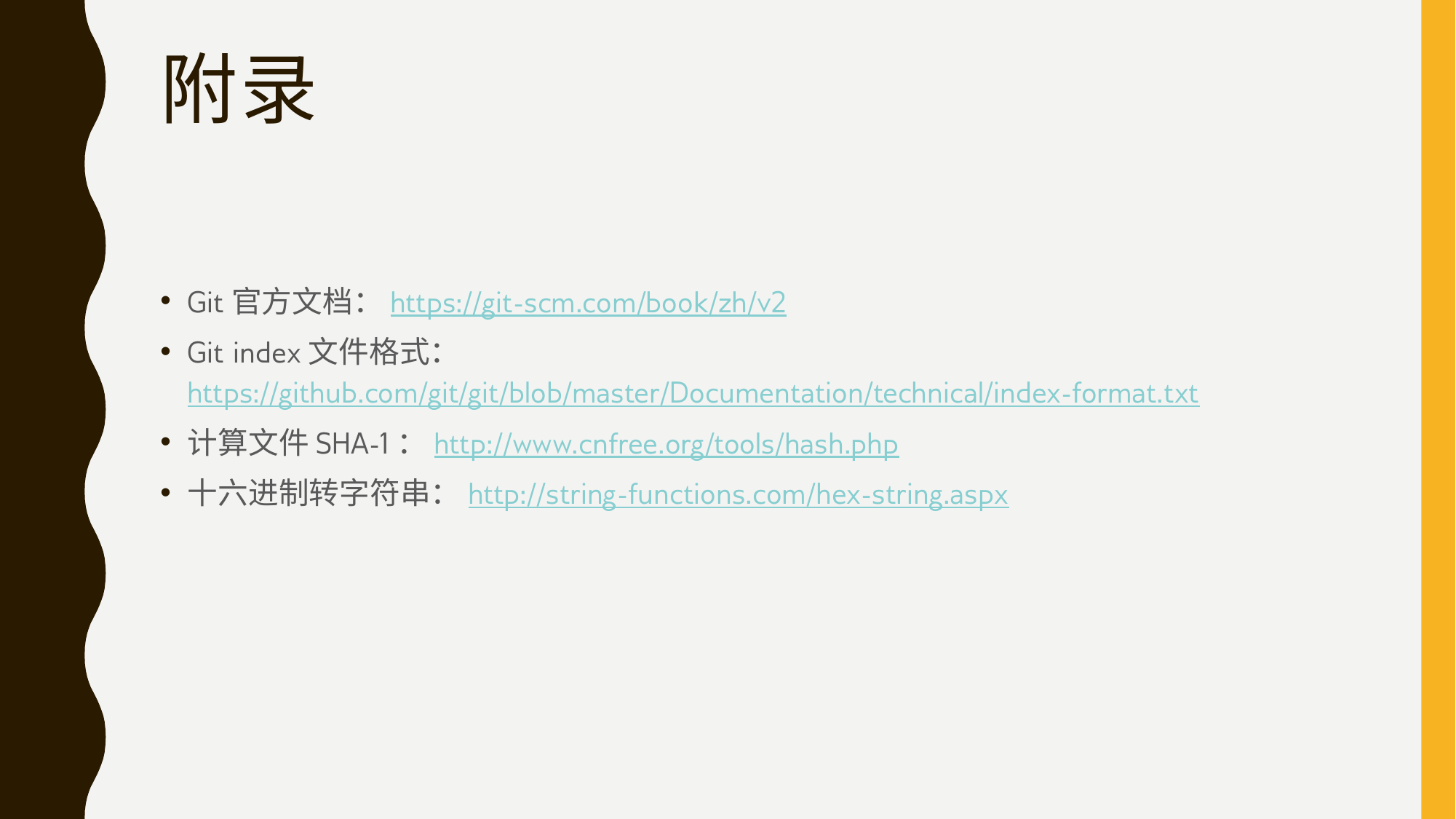

# 附录
Git官方文档：https://git-scm.com/book/zh/v2
Git index文件格式：https://github.com/git/git/blob/master/Documentation/technical/index-format.txt
计算文件SHA-1：http://www.cnfree.org/tools/hash.php
十六进制转字符串：http://string-functions.com/hex-string.aspx